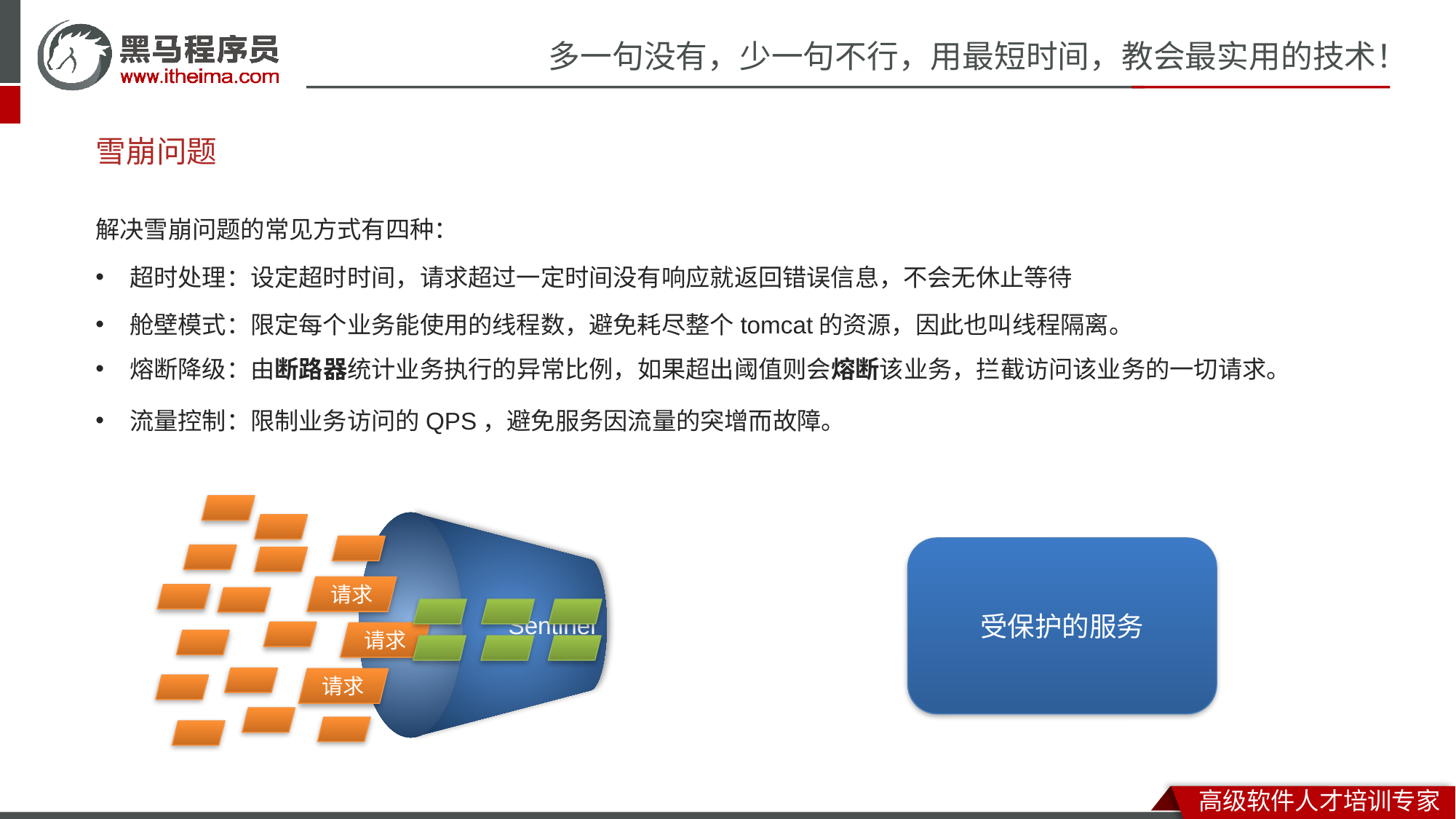

# 雪崩问题
解决雪崩问题的常见方式有四种：
超时处理：设定超时时间，请求超过一定时间没有响应就返回错误信息，不会无休止等待
舱壁模式：限定每个业务能使用的线程数，避免耗尽整个tomcat的资源，因此也叫线程隔离。
熔断降级：由断路器统计业务执行的异常比例，如果超出阈值则会熔断该业务，拦截访问该业务的一切请求。
流量控制：限制业务访问的QPS，避免服务因流量的突增而故障。

Sentinel

受保护的服务

请求

请求

请求